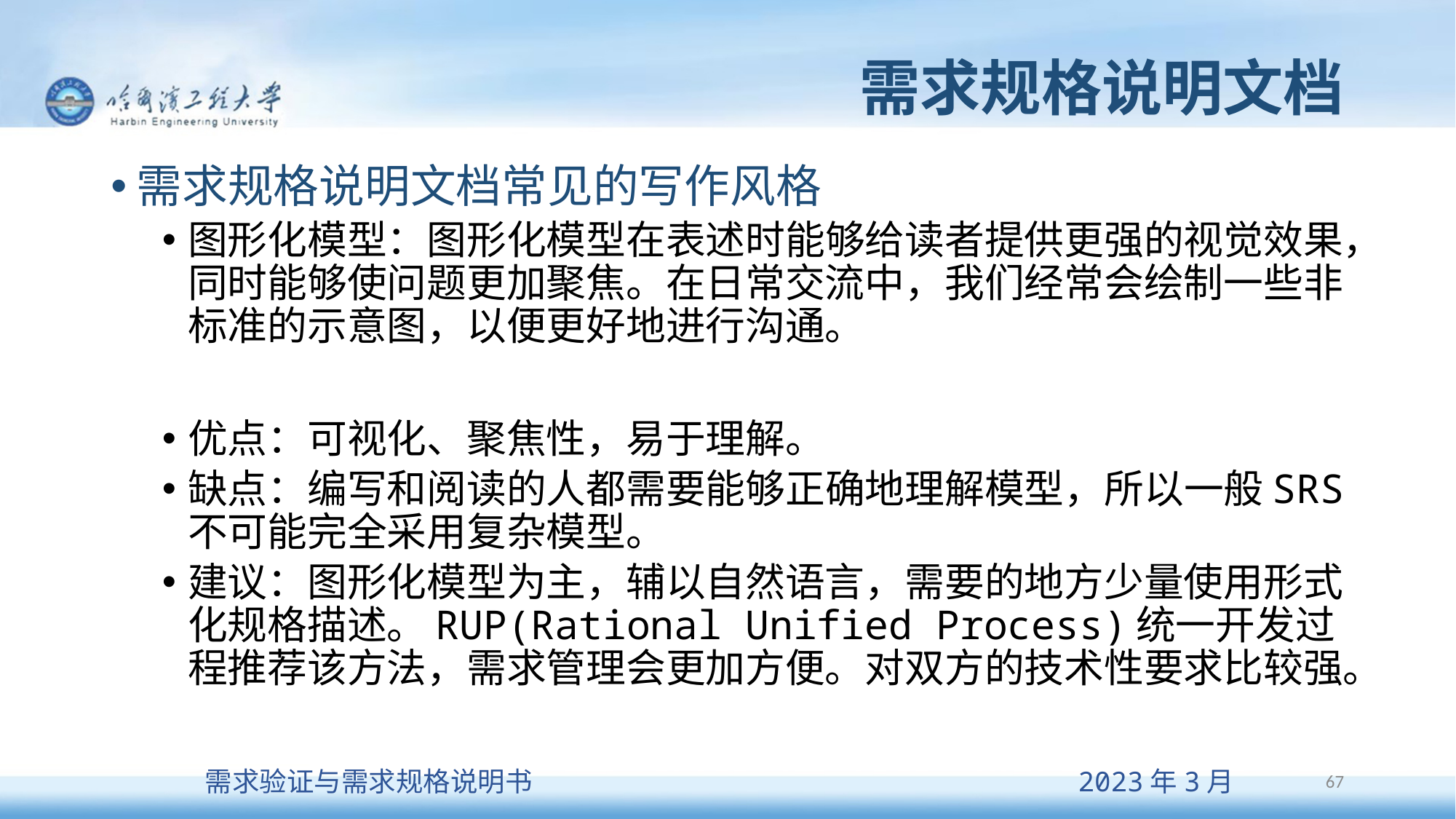

# 需求规格说明文档
需求规格说明文档常见的写作风格
图形化模型：图形化模型在表述时能够给读者提供更强的视觉效果，同时能够使问题更加聚焦。在日常交流中，我们经常会绘制一些非标准的示意图，以便更好地进行沟通。

优点：可视化、聚焦性，易于理解。
缺点：编写和阅读的人都需要能够正确地理解模型，所以一般SRS不可能完全采用复杂模型。
建议：图形化模型为主，辅以自然语言，需要的地方少量使用形式化规格描述。RUP(Rational Unified Process)统一开发过程推荐该方法，需求管理会更加方便。对双方的技术性要求比较强。

67